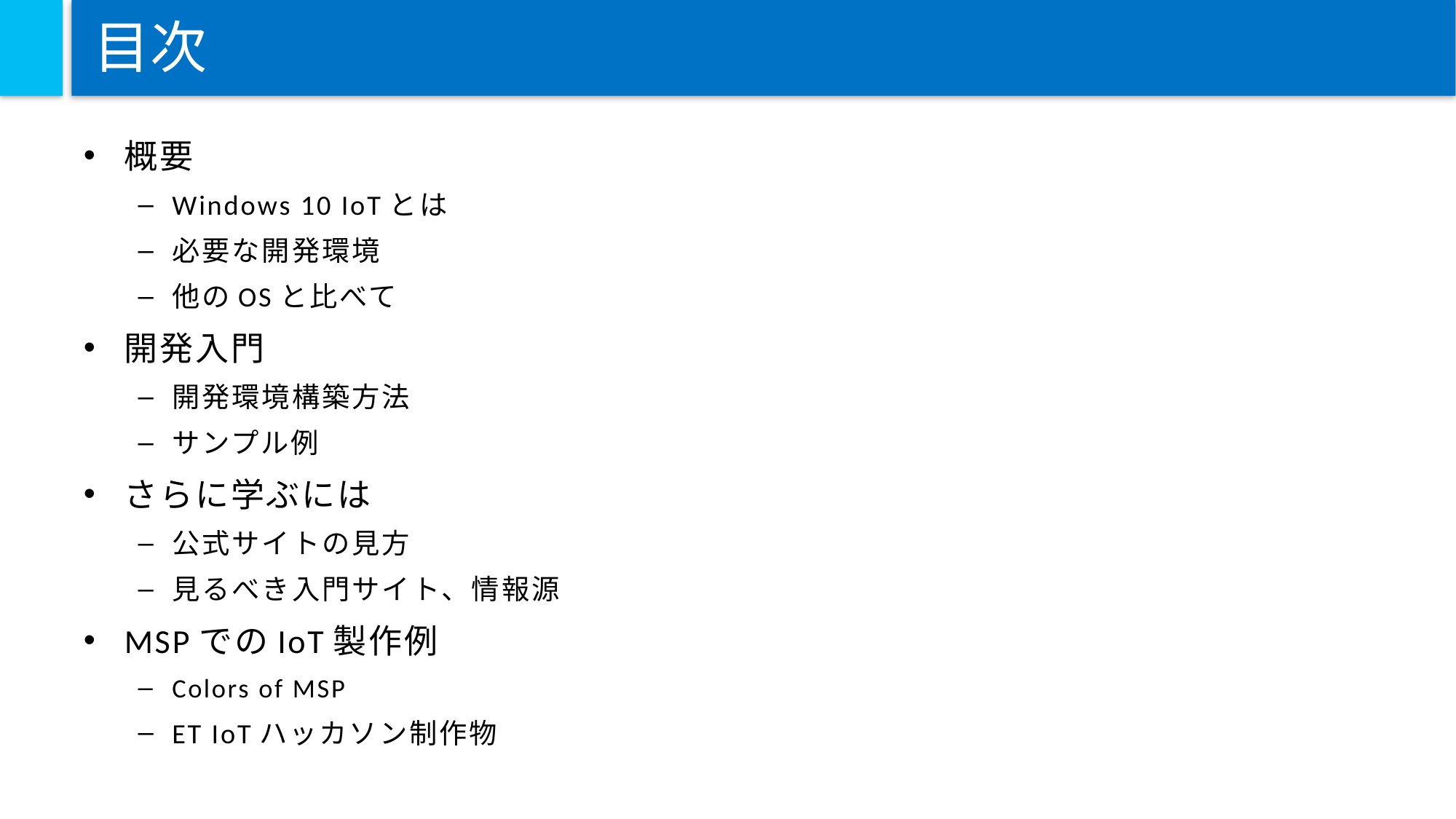

# 目次
概要
Windows 10 IoTとは
必要な開発環境
他のOSと比べて
開発入門
開発環境構築方法
サンプル例
さらに学ぶには
公式サイトの見方
見るべき入門サイト、情報源
MSPでのIoT製作例
Colors of MSP
ET IoTハッカソン制作物